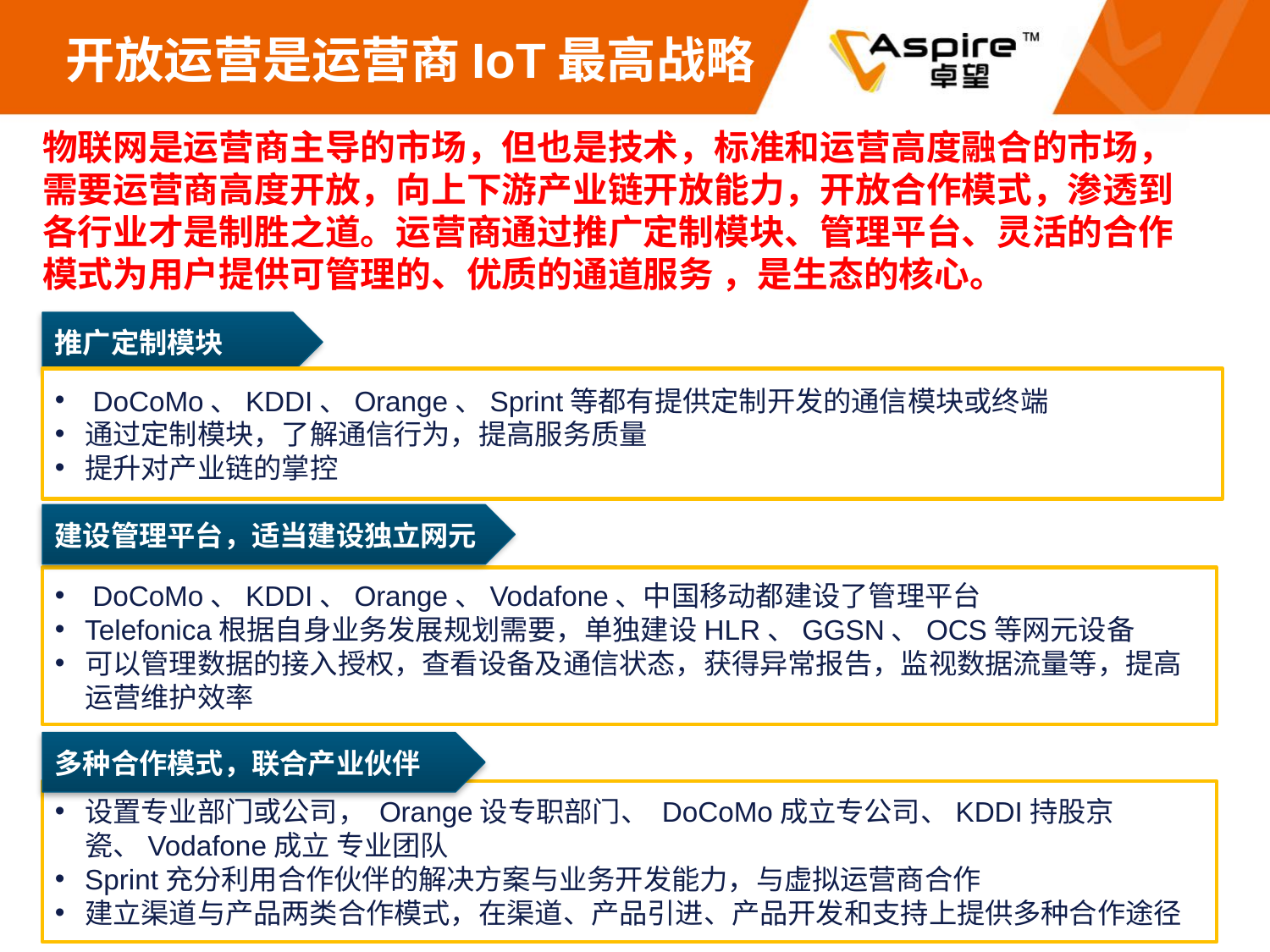

# 开放运营是运营商IoT最高战略
物联网是运营商主导的市场，但也是技术，标准和运营高度融合的市场，需要运营商高度开放，向上下游产业链开放能力，开放合作模式，渗透到各行业才是制胜之道。运营商通过推广定制模块、管理平台、灵活的合作模式为用户提供可管理的、优质的通道服务 ，是生态的核心。

推广定制模块
 DoCoMo、KDDI、Orange、Sprint等都有提供定制开发的通信模块或终端
通过定制模块，了解通信行为，提高服务质量
提升对产业链的掌控
建设管理平台，适当建设独立网元
 DoCoMo、KDDI、Orange、Vodafone、中国移动都建设了管理平台
Telefonica根据自身业务发展规划需要，单独建设HLR、GGSN、OCS等网元设备
可以管理数据的接入授权，查看设备及通信状态，获得异常报告，监视数据流量等，提高运营维护效率
多种合作模式，联合产业伙伴
设置专业部门或公司， Orange设专职部门、 DoCoMo成立专公司、KDDI持股京瓷、Vodafone成立 专业团队
Sprint充分利用合作伙伴的解决方案与业务开发能力，与虚拟运营商合作
建立渠道与产品两类合作模式，在渠道、产品引进、产品开发和支持上提供多种合作途径